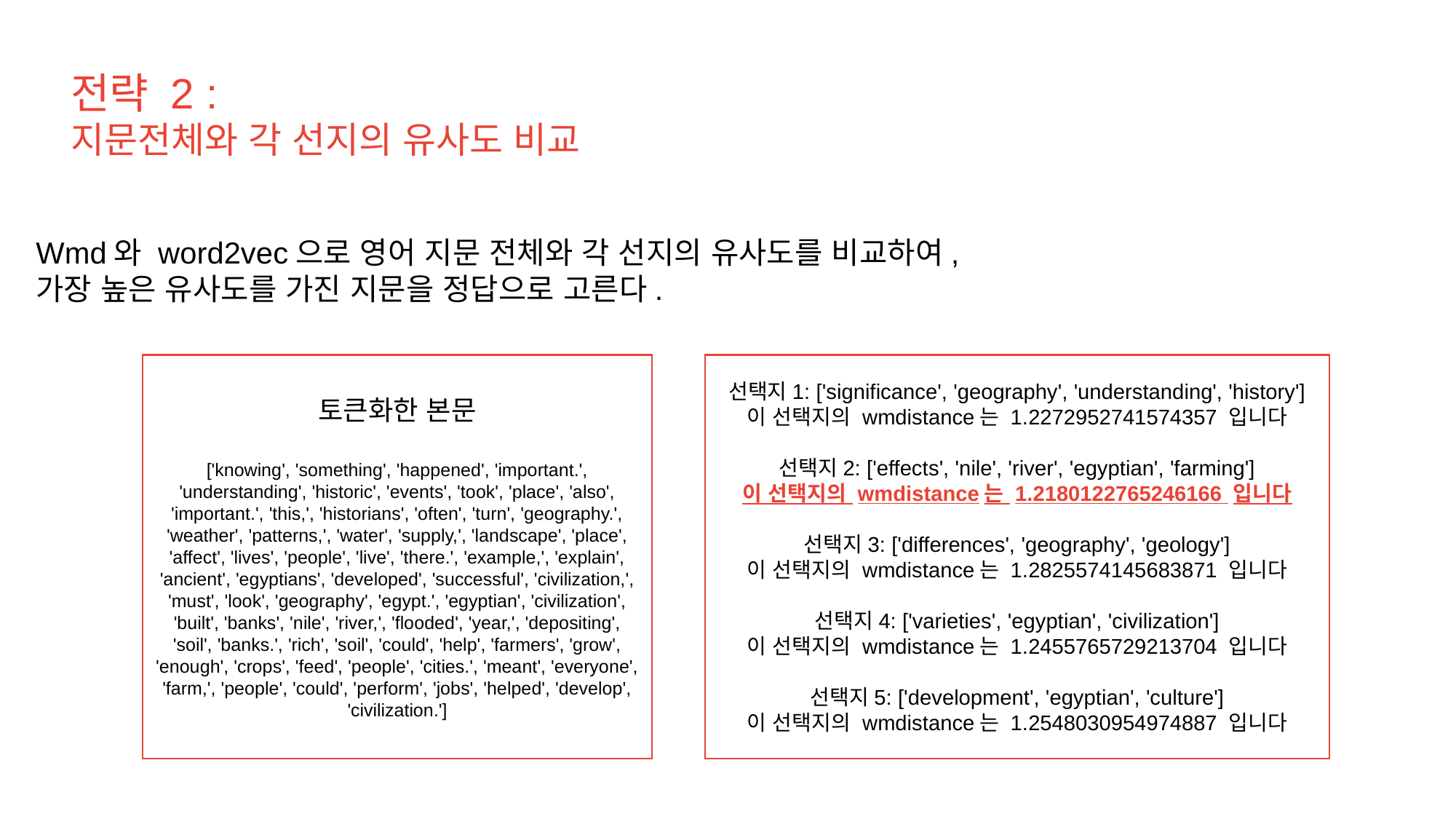

전략 2 :
지문전체와 각 선지의 유사도 비교
Wmd와 word2vec으로 영어 지문 전체와 각 선지의 유사도를 비교하여,
가장 높은 유사도를 가진 지문을 정답으로 고른다.
토큰화한 본문

['knowing', 'something', 'happened', 'important.', 'understanding', 'historic', 'events', 'took', 'place', 'also', 'important.', 'this,', 'historians', 'often', 'turn', 'geography.', 'weather', 'patterns,', 'water', 'supply,', 'landscape', 'place', 'affect', 'lives', 'people', 'live', 'there.', 'example,', 'explain', 'ancient', 'egyptians', 'developed', 'successful', 'civilization,', 'must', 'look', 'geography', 'egypt.', 'egyptian', 'civilization', 'built', 'banks', 'nile', 'river,', 'flooded', 'year,', 'depositing', 'soil', 'banks.', 'rich', 'soil', 'could', 'help', 'farmers', 'grow', 'enough', 'crops', 'feed', 'people', 'cities.', 'meant', 'everyone', 'farm,', 'people', 'could', 'perform', 'jobs', 'helped', 'develop', 'civilization.']
선택지1: ['significance', 'geography', 'understanding', 'history']
이 선택지의 wmdistance는 1.2272952741574357 입니다

선택지2: ['effects', 'nile', 'river', 'egyptian', 'farming']
이 선택지의 wmdistance는 1.2180122765246166 입니다

선택지3: ['differences', 'geography', 'geology']
이 선택지의 wmdistance는 1.2825574145683871 입니다

선택지4: ['varieties', 'egyptian', 'civilization']
이 선택지의 wmdistance는 1.2455765729213704 입니다

선택지5: ['development', 'egyptian', 'culture']
이 선택지의 wmdistance는 1.2548030954974887 입니다